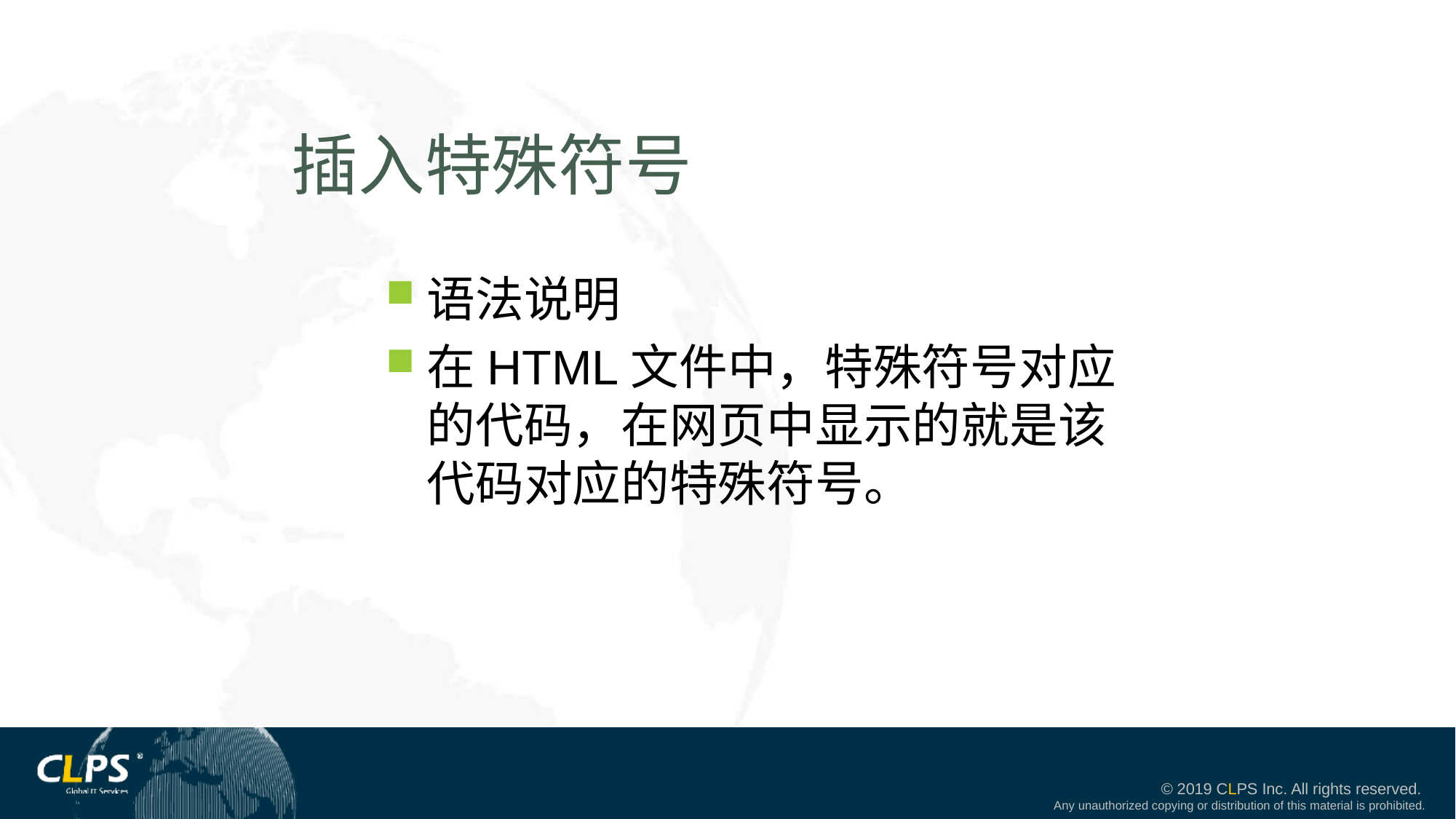

插入特殊符号
语法说明
在HTML文件中，特殊符号对应的代码，在网页中显示的就是该代码对应的特殊符号。